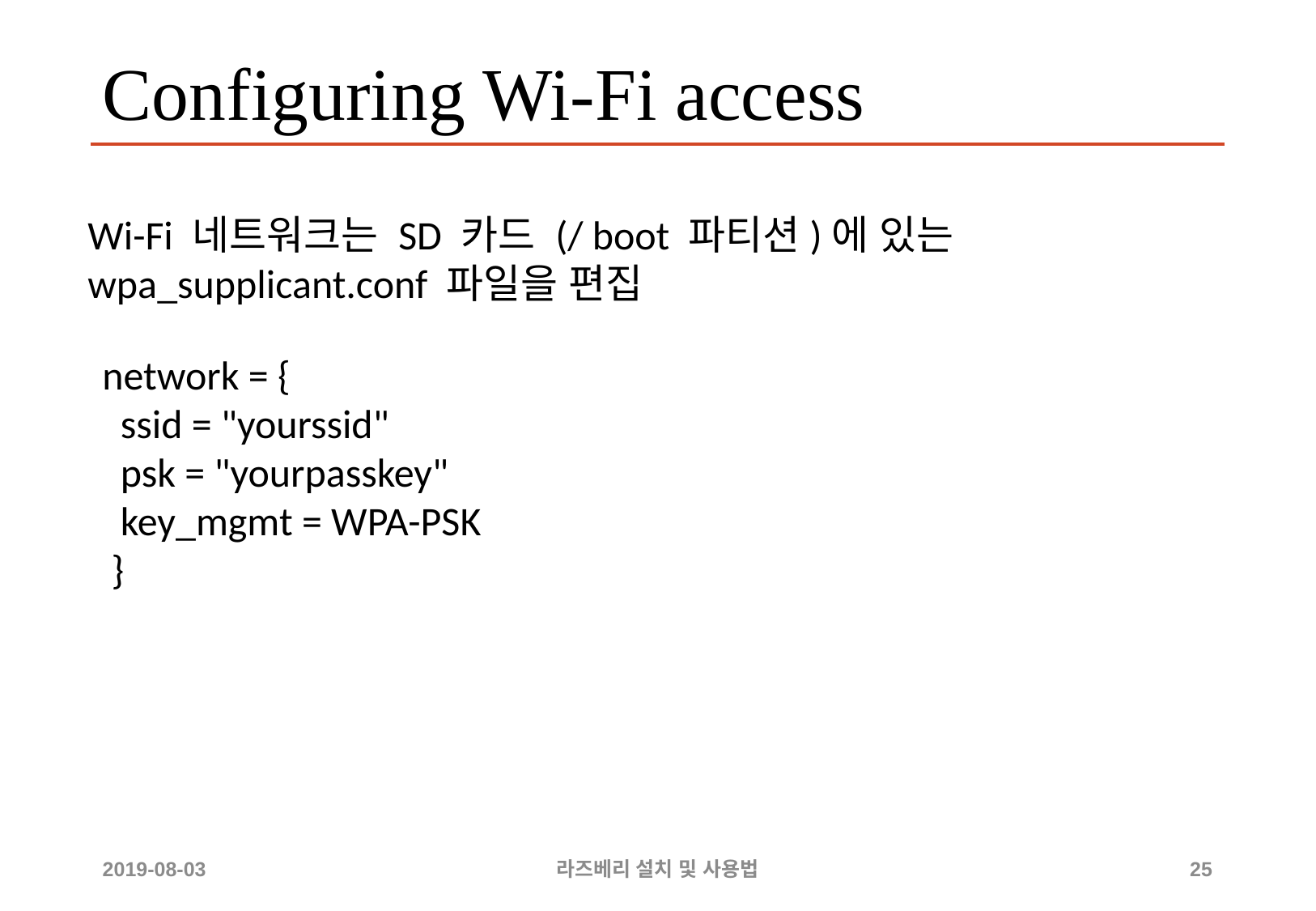

# Configuring Wi-Fi access
Wi-Fi 네트워크는 SD 카드 (/ boot 파티션)에 있는
wpa_supplicant.conf 파일을 편집
network = {
  ssid = "yourssid"
  psk = "yourpasskey"
  key_mgmt = WPA-PSK
 }
2019-08-03
라즈베리 설치 및 사용법
25